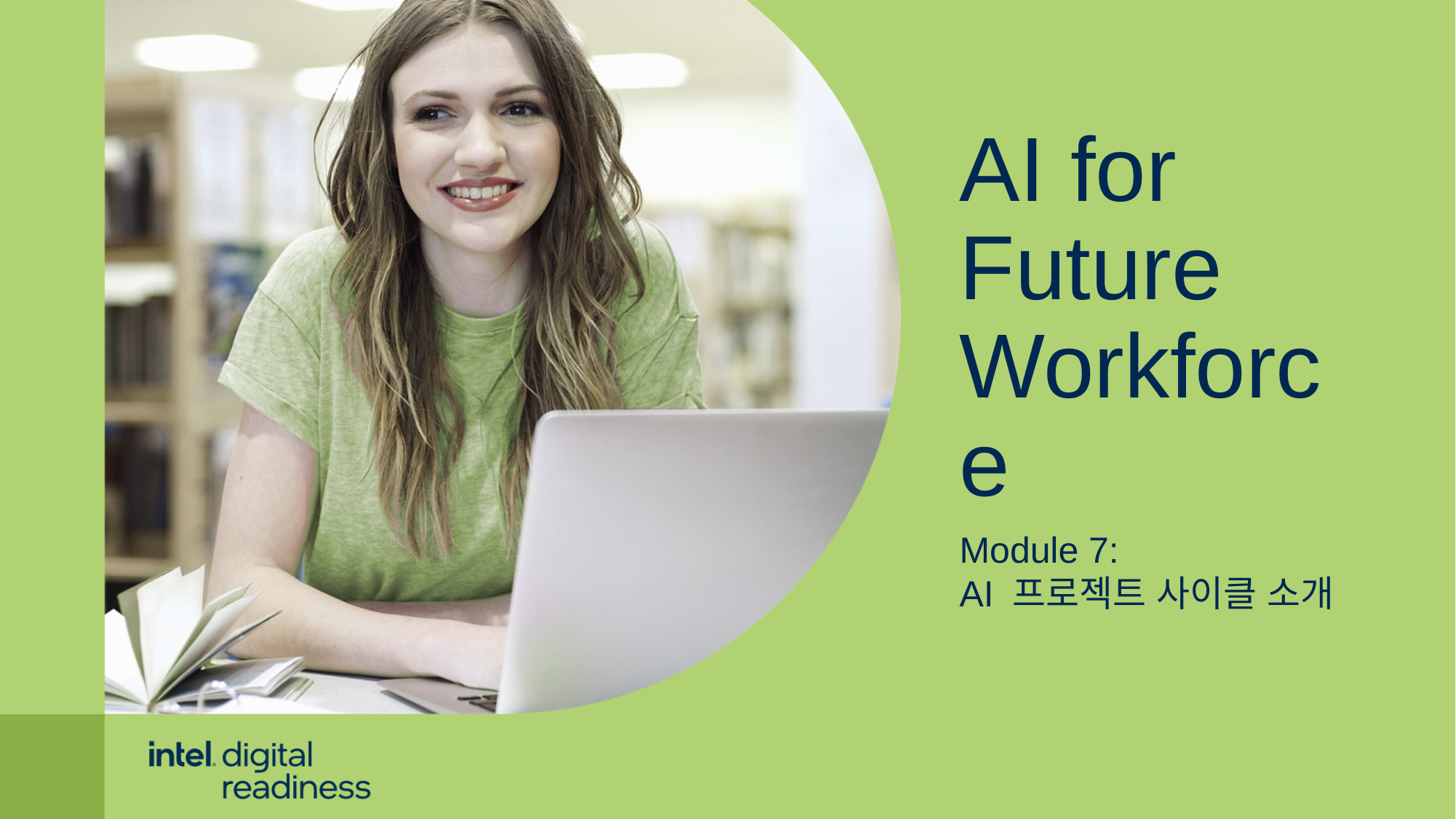

AI for
Future Workforce
Module 7:
AI 프로젝트 사이클 소개